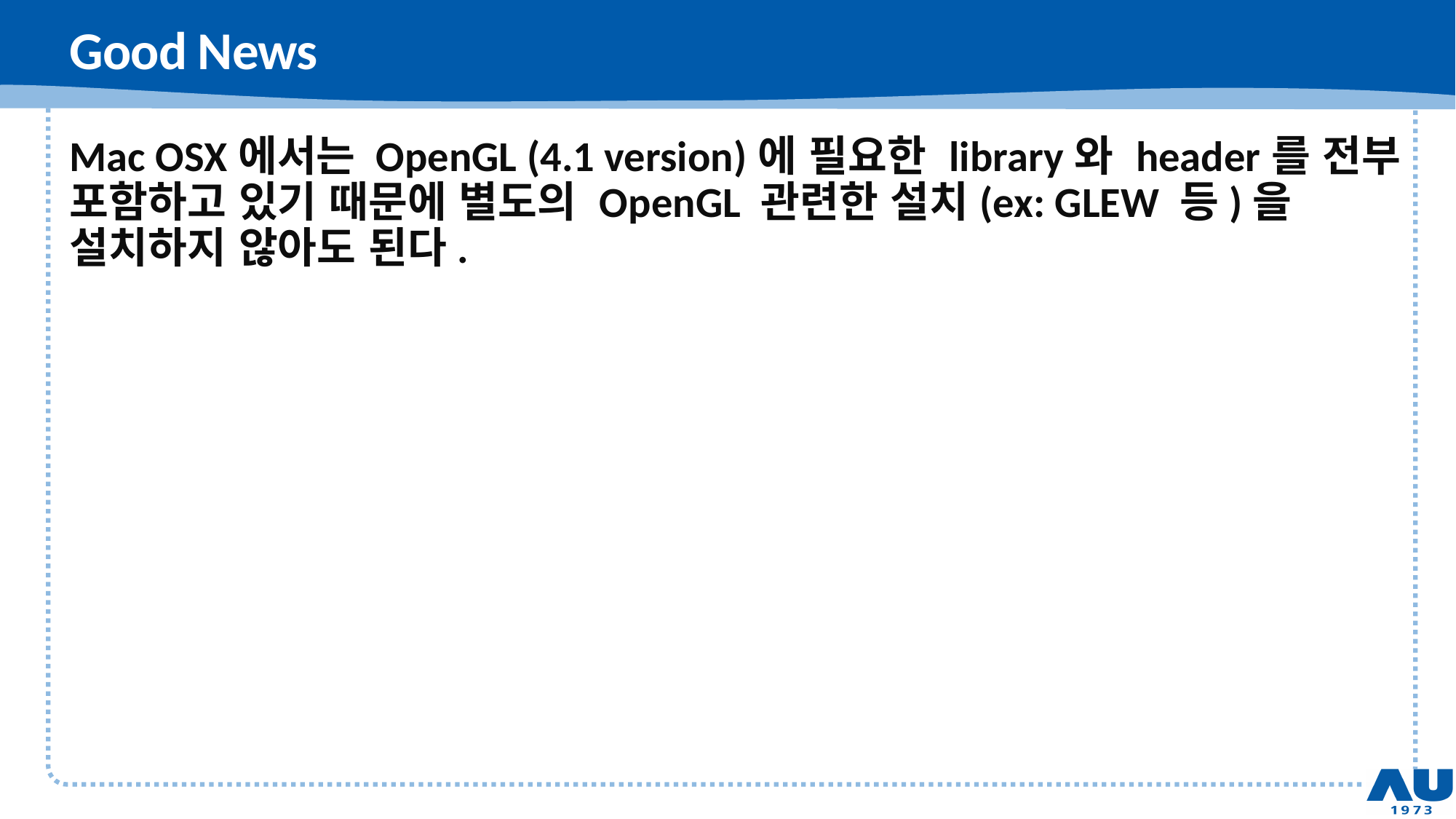

# Good News
Mac OSX에서는 OpenGL (4.1 version)에 필요한 library와 header를 전부 포함하고 있기 때문에 별도의 OpenGL 관련한 설치(ex: GLEW 등)을 설치하지 않아도 된다.